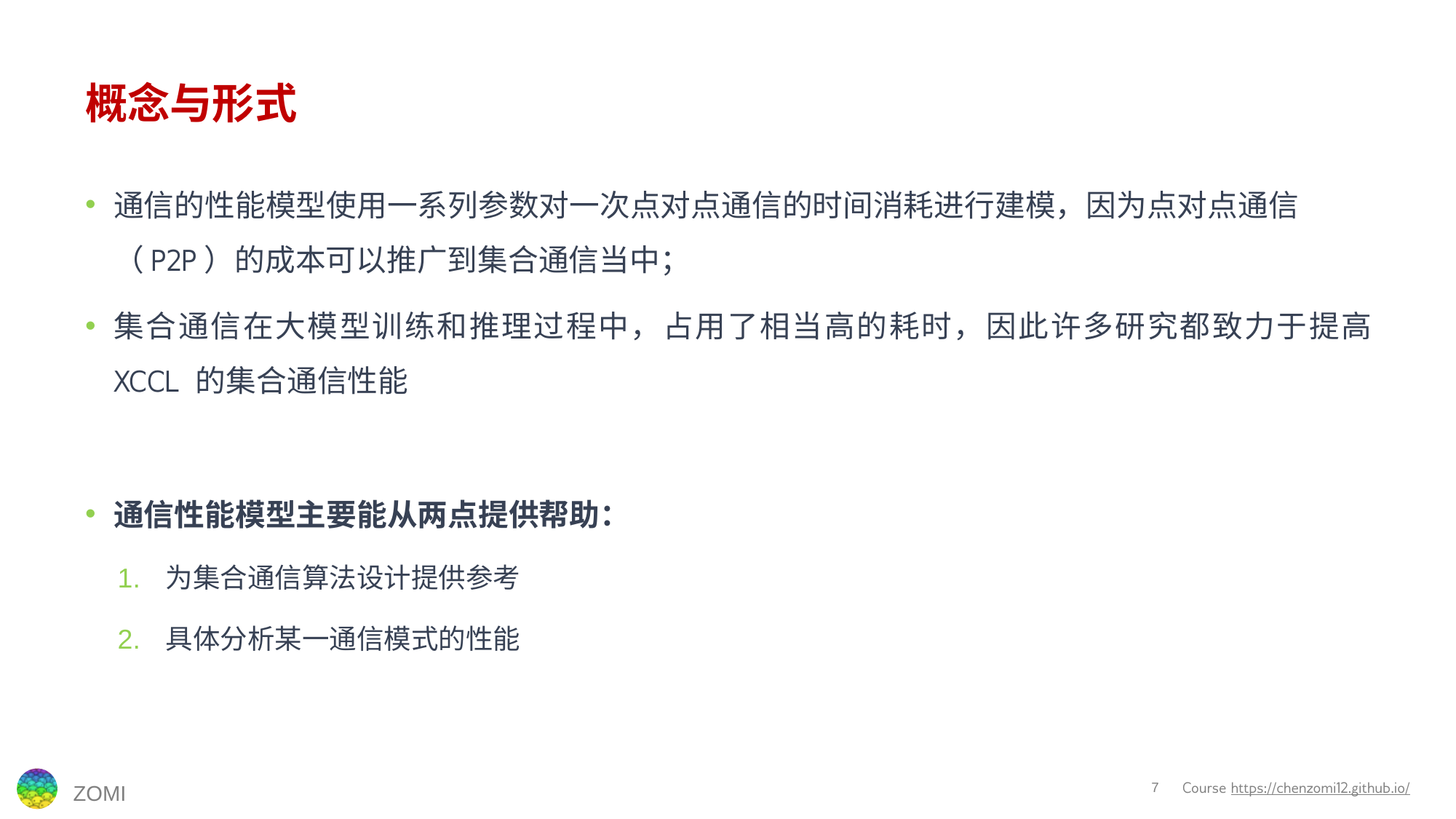

# 概念与形式
通信的性能模型使用一系列参数对一次点对点通信的时间消耗进行建模，因为点对点通信（P2P）的成本可以推广到集合通信当中；
集合通信在大模型训练和推理过程中，占用了相当高的耗时，因此许多研究都致力于提高 XCCL 的集合通信性能

通信性能模型主要能从两点提供帮助：
为集合通信算法设计提供参考
具体分析某一通信模式的性能